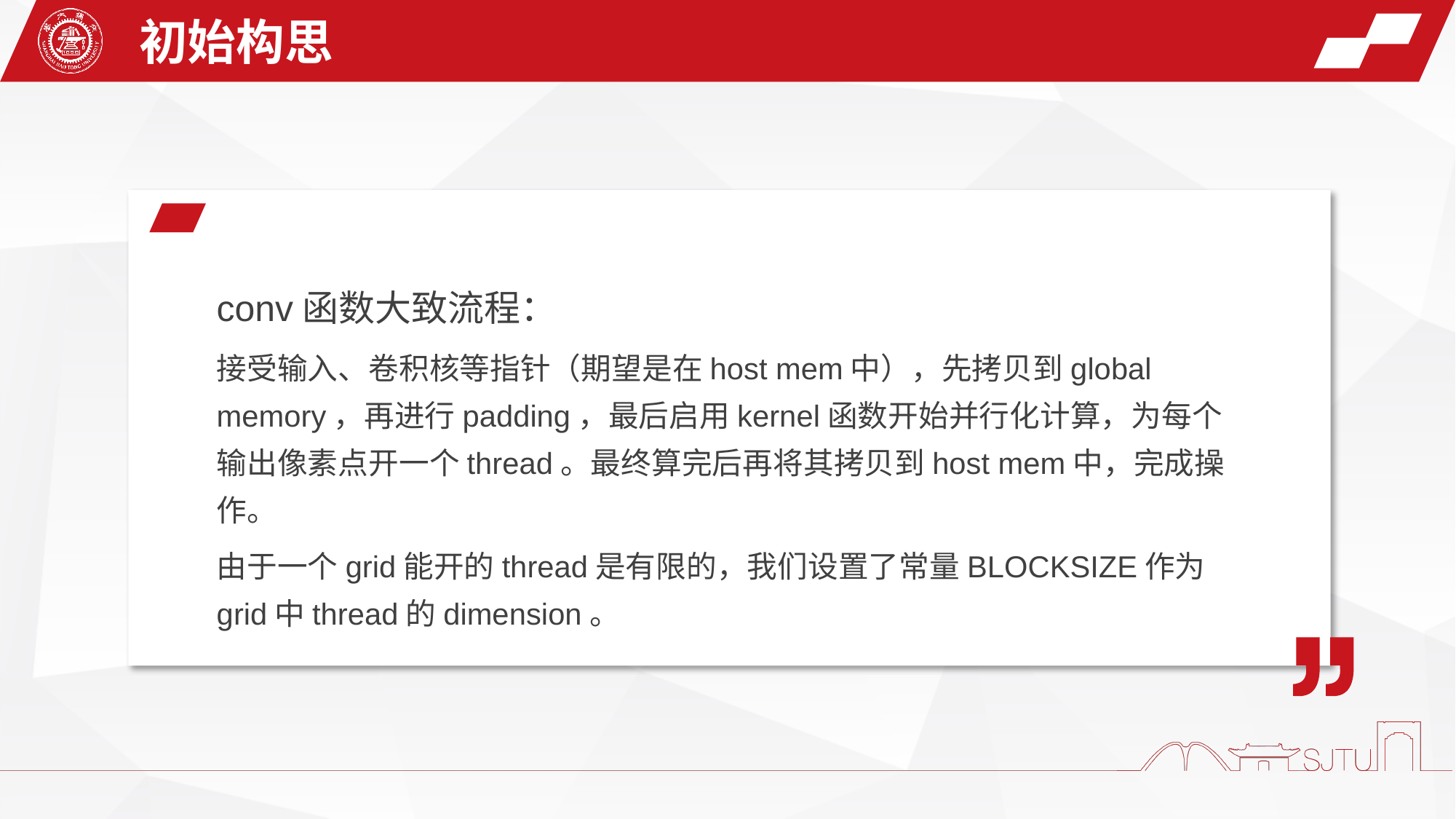

初始构思

conv函数大致流程：
接受输入、卷积核等指针（期望是在host mem中），先拷贝到global memory，再进行padding，最后启用kernel函数开始并行化计算，为每个输出像素点开一个thread。最终算完后再将其拷贝到host mem中，完成操作。
由于一个grid能开的thread是有限的，我们设置了常量BLOCKSIZE作为grid中thread的dimension。